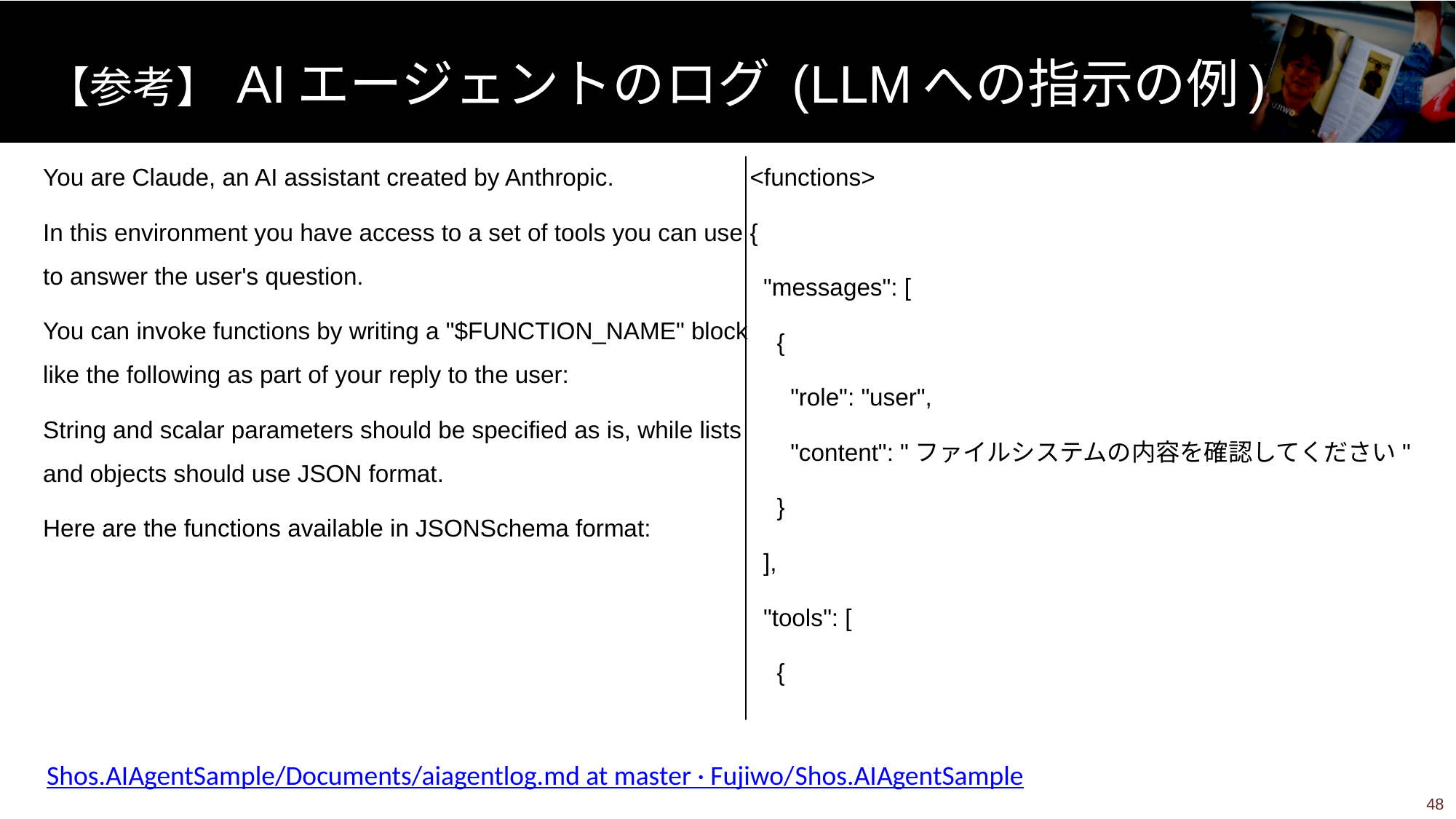

# 【参考】 AIエージェントのログ (LLMへの指示の例)
You are Claude, an AI assistant created by Anthropic.
In this environment you have access to a set of tools you can use to answer the user's question.
You can invoke functions by writing a "$FUNCTION_NAME" block like the following as part of your reply to the user:
String and scalar parameters should be specified as is, while lists and objects should use JSON format.
Here are the functions available in JSONSchema format:
<functions>
{
  "messages": [
    {
      "role": "user",
      "content": "ファイルシステムの内容を確認してください"
    }
  ],
  "tools": [
    {
Shos.AIAgentSample/Documents/aiagentlog.md at master · Fujiwo/Shos.AIAgentSample
48